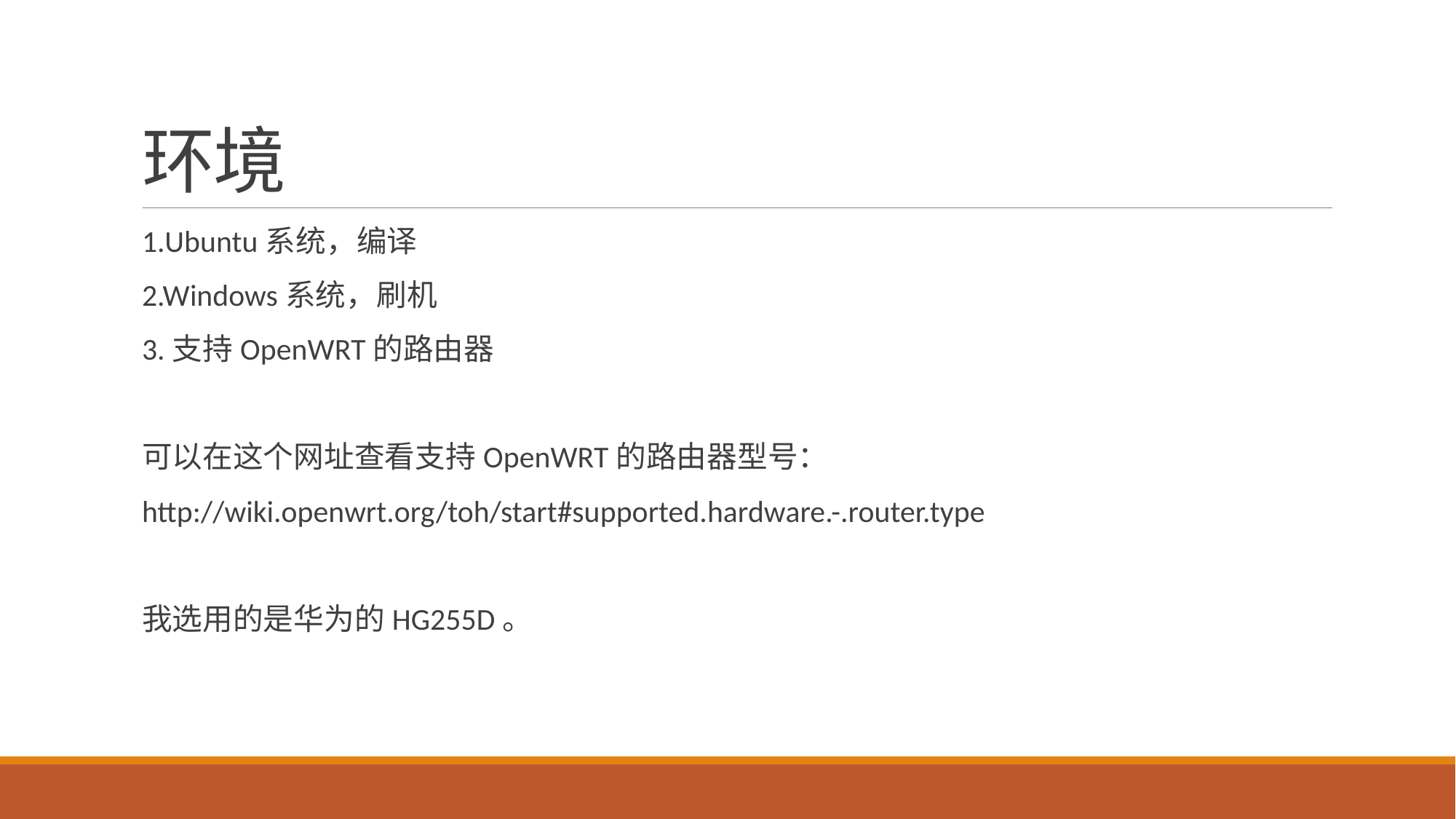

# 环境
1.Ubuntu系统，编译
2.Windows系统，刷机
3.支持OpenWRT的路由器

可以在这个网址查看支持OpenWRT的路由器型号：
http://wiki.openwrt.org/toh/start#supported.hardware.-.router.type

我选用的是华为的HG255D。